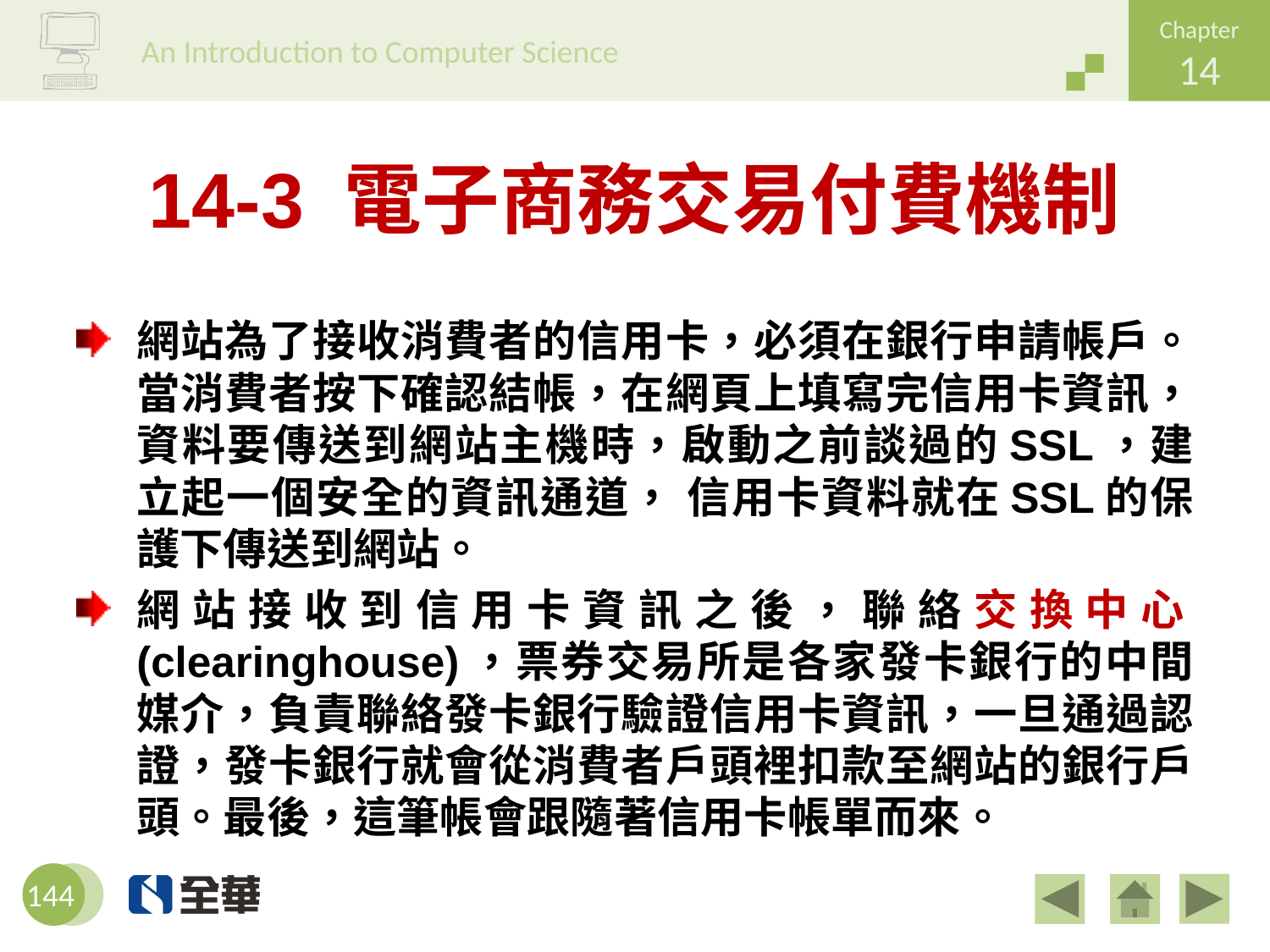

# 14-3 電子商務交易付費機制
網站為了接收消費者的信用卡，必須在銀行申請帳戶。當消費者按下確認結帳，在網頁上填寫完信用卡資訊，資料要傳送到網站主機時，啟動之前談過的SSL，建立起一個安全的資訊通道， 信用卡資料就在SSL的保護下傳送到網站。
網站接收到信用卡資訊之後，聯絡交換中心(clearinghouse)，票券交易所是各家發卡銀行的中間媒介，負責聯絡發卡銀行驗證信用卡資訊，一旦通過認證，發卡銀行就會從消費者戶頭裡扣款至網站的銀行戶頭。最後，這筆帳會跟隨著信用卡帳單而來。